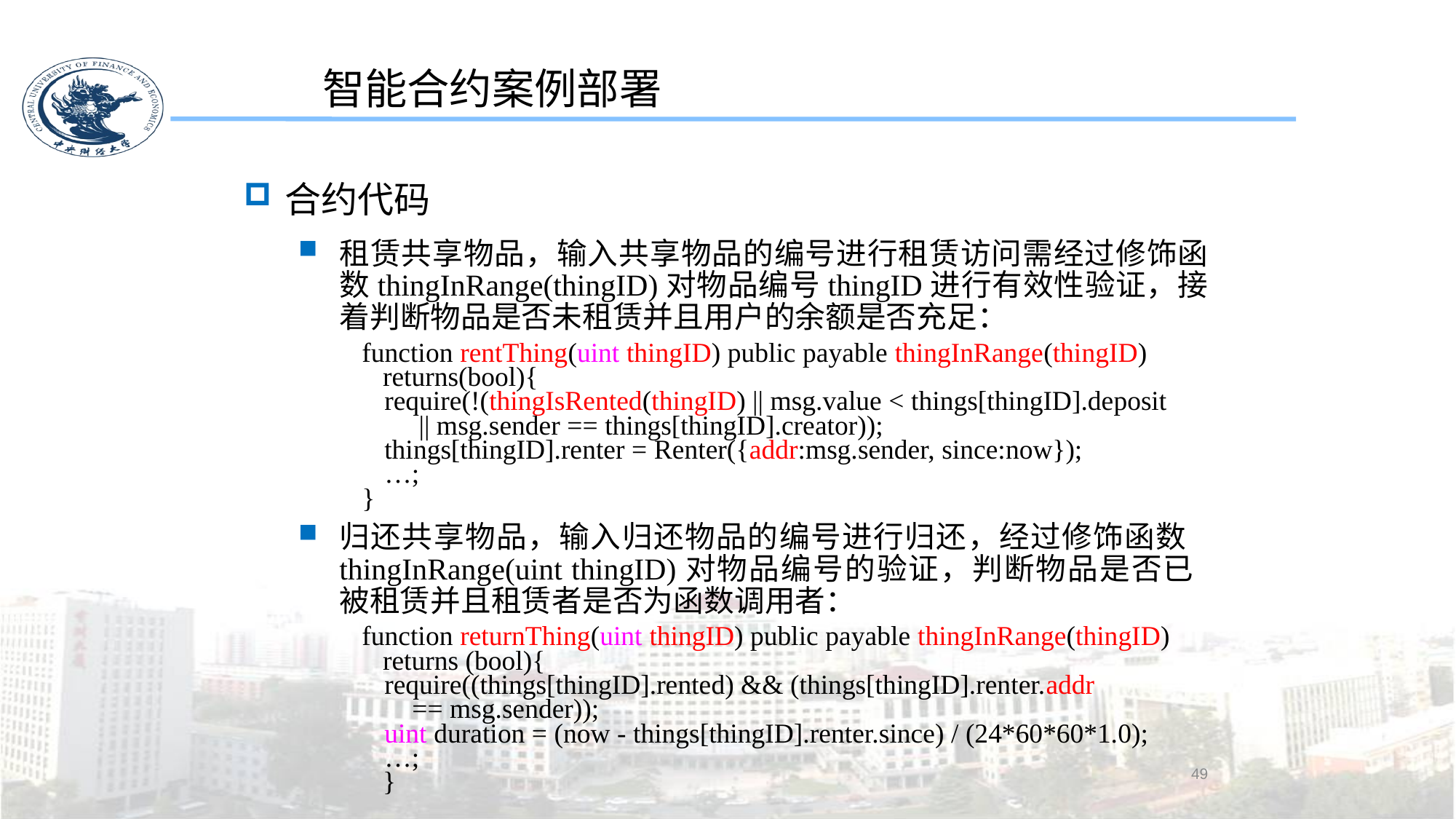

智能合约案例部署
合约代码
租赁共享物品，输入共享物品的编号进行租赁访问需经过修饰函数thingInRange(thingID)对物品编号thingID进行有效性验证，接着判断物品是否未租赁并且用户的余额是否充足：
function rentThing(uint thingID) public payable thingInRange(thingID)
   returns(bool){
require(!(thingIsRented(thingID) || msg.value < things[thingID].deposit
     || msg.sender == things[thingID].creator));
things[thingID].renter = Renter({addr:msg.sender, since:now});
…;
}
归还共享物品，输入归还物品的编号进行归还，经过修饰函数thingInRange(uint thingID)对物品编号的验证，判断物品是否已被租赁并且租赁者是否为函数调用者：
function returnThing(uint thingID) public payable thingInRange(thingID)
   returns (bool){
require((things[thingID].rented) && (things[thingID].renter.addr
    == msg.sender));
uint duration = (now - things[thingID].renter.since) / (24*60*60*1.0);
…;
         }
49